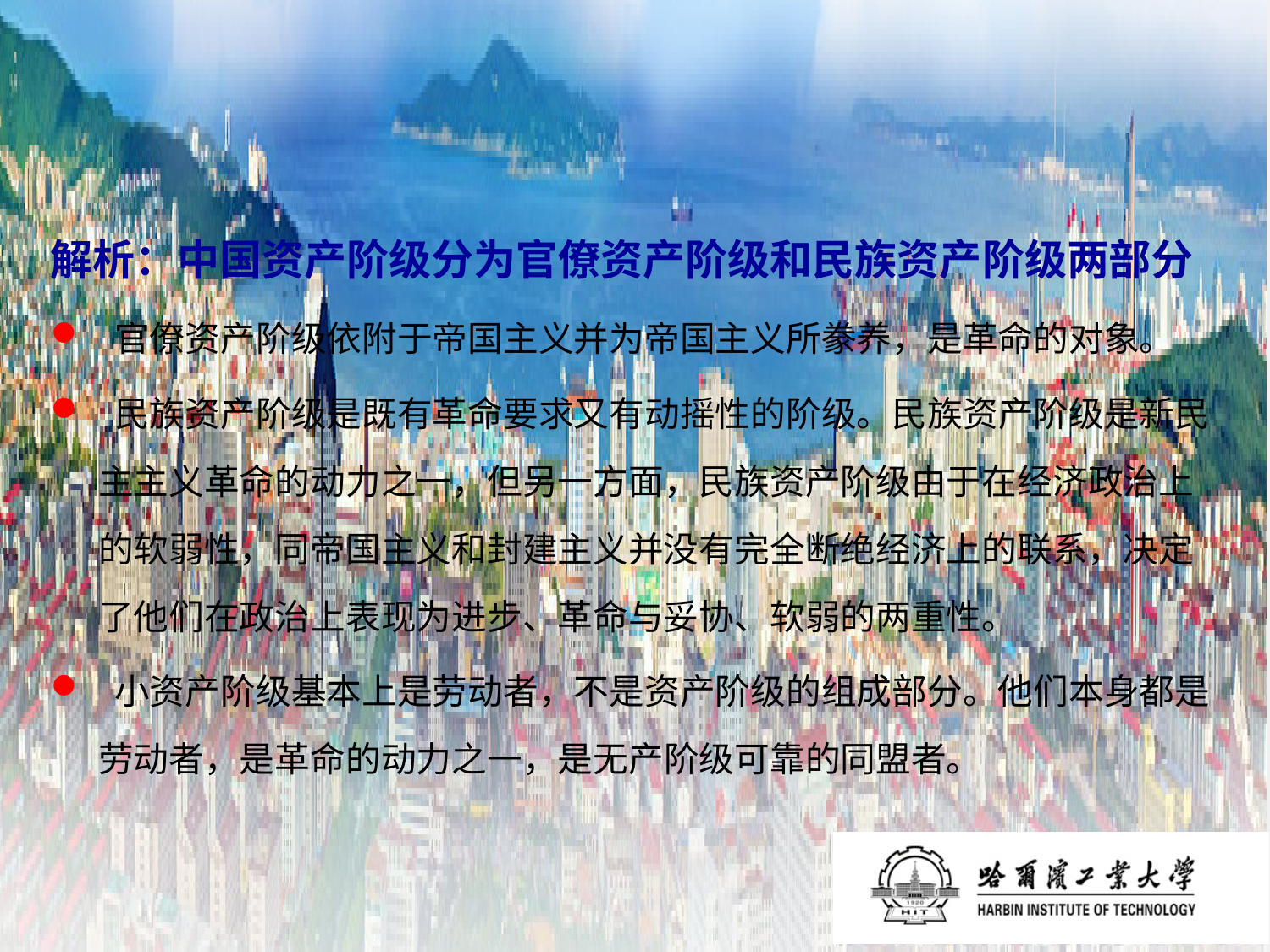

解析：中国资产阶级分为官僚资产阶级和民族资产阶级两部分
 官僚资产阶级依附于帝国主义并为帝国主义所豢养，是革命的对象。
 民族资产阶级是既有革命要求又有动摇性的阶级。民族资产阶级是新民主主义革命的动力之一，但另一方面，民族资产阶级由于在经济政治上的软弱性，同帝国主义和封建主义并没有完全断绝经济上的联系，决定了他们在政治上表现为进步、革命与妥协、软弱的两重性。
 小资产阶级基本上是劳动者，不是资产阶级的组成部分。他们本身都是劳动者，是革命的动力之一，是无产阶级可靠的同盟者。